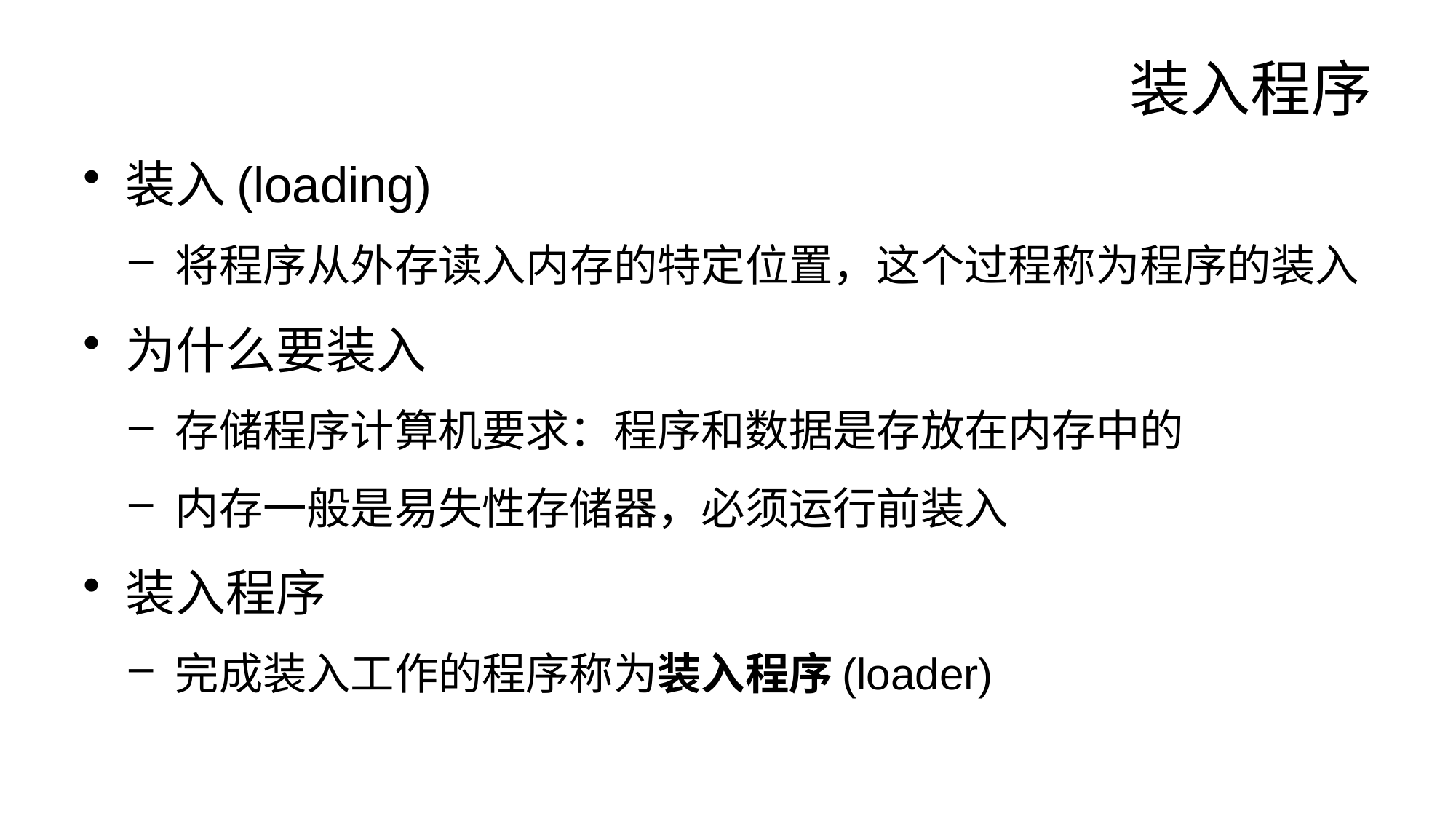

# 装入程序
装入(loading)
将程序从外存读入内存的特定位置，这个过程称为程序的装入
为什么要装入
存储程序计算机要求：程序和数据是存放在内存中的
内存一般是易失性存储器，必须运行前装入
装入程序
完成装入工作的程序称为装入程序(loader)